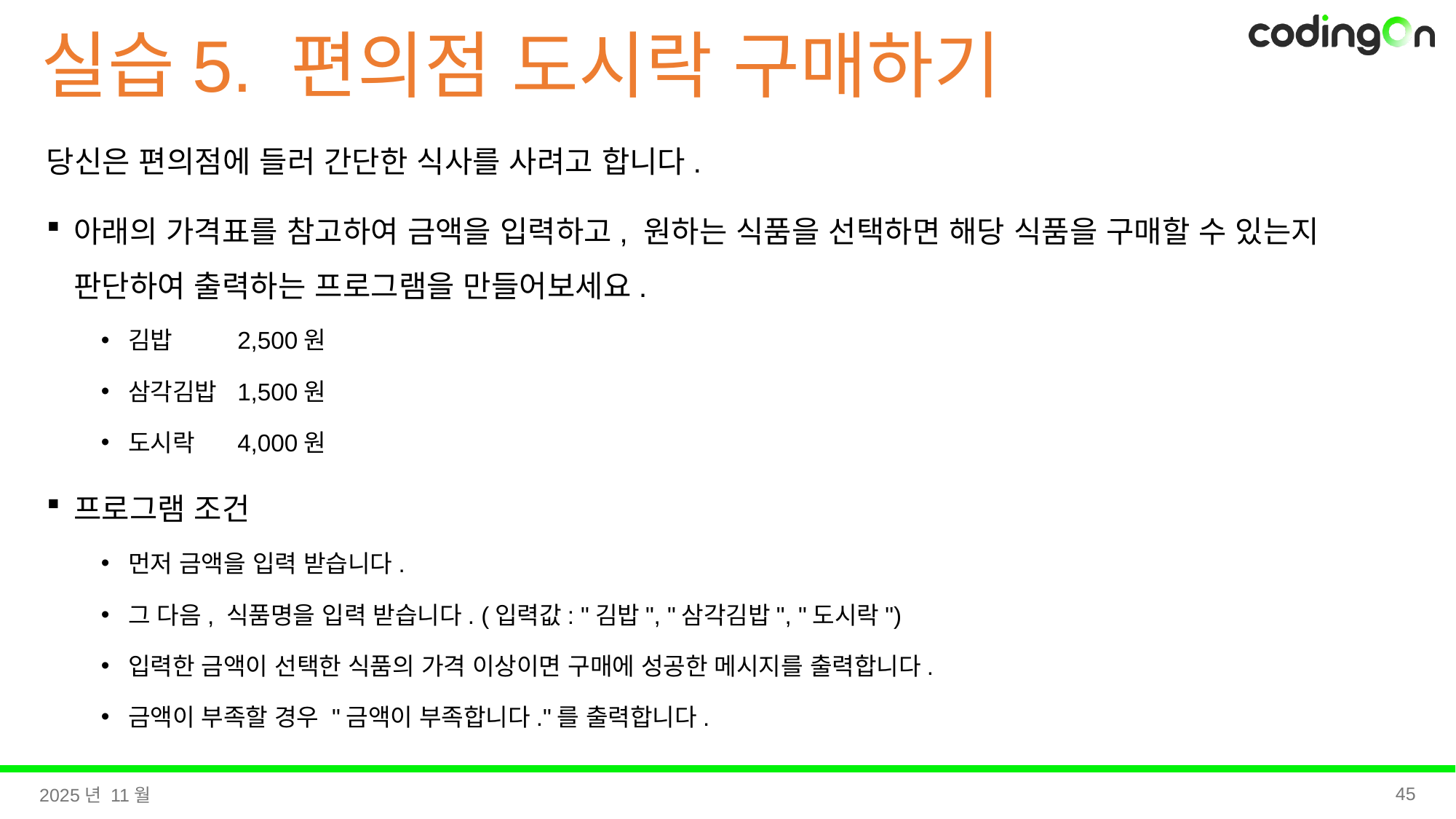

실습5. 편의점 도시락 구매하기
당신은 편의점에 들러 간단한 식사를 사려고 합니다.
아래의 가격표를 참고하여 금액을 입력하고, 원하는 식품을 선택하면 해당 식품을 구매할 수 있는지 판단하여 출력하는 프로그램을 만들어보세요.
김밥	2,500원
삼각김밥	1,500원
도시락	4,000원
프로그램 조건
먼저 금액을 입력 받습니다.
그 다음, 식품명을 입력 받습니다. (입력값: "김밥", "삼각김밥", "도시락")
입력한 금액이 선택한 식품의 가격 이상이면 구매에 성공한 메시지를 출력합니다.
금액이 부족할 경우 "금액이 부족합니다."를 출력합니다.
45
2025년 11월